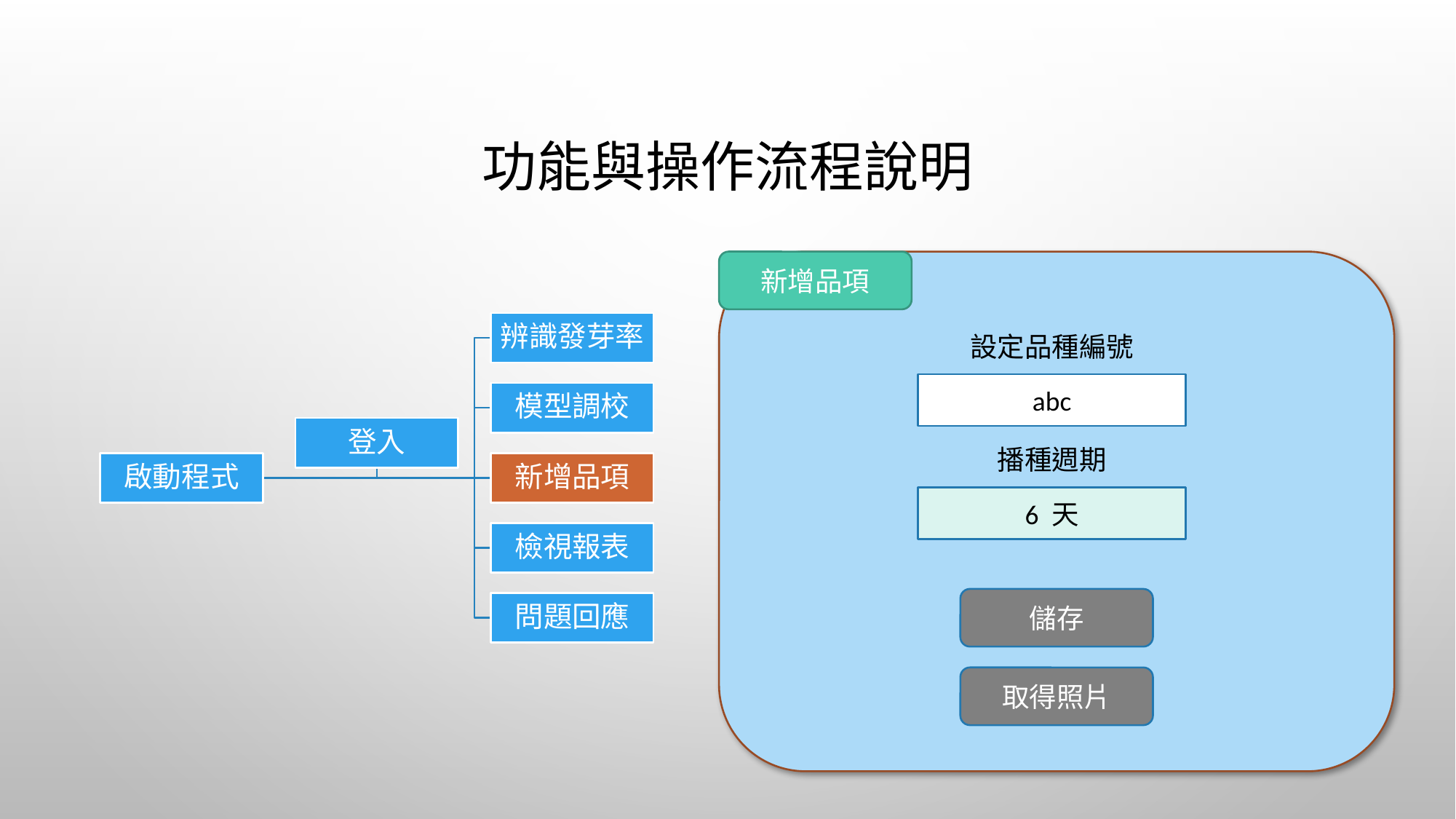

# 功能與操作流程說明
啟動程式
辨識發芽率
模型調校
新增品項
檢視報表
問題回應
登入
新增品項

設定品種編號
abc
播種週期
6 天
儲存
取得照片